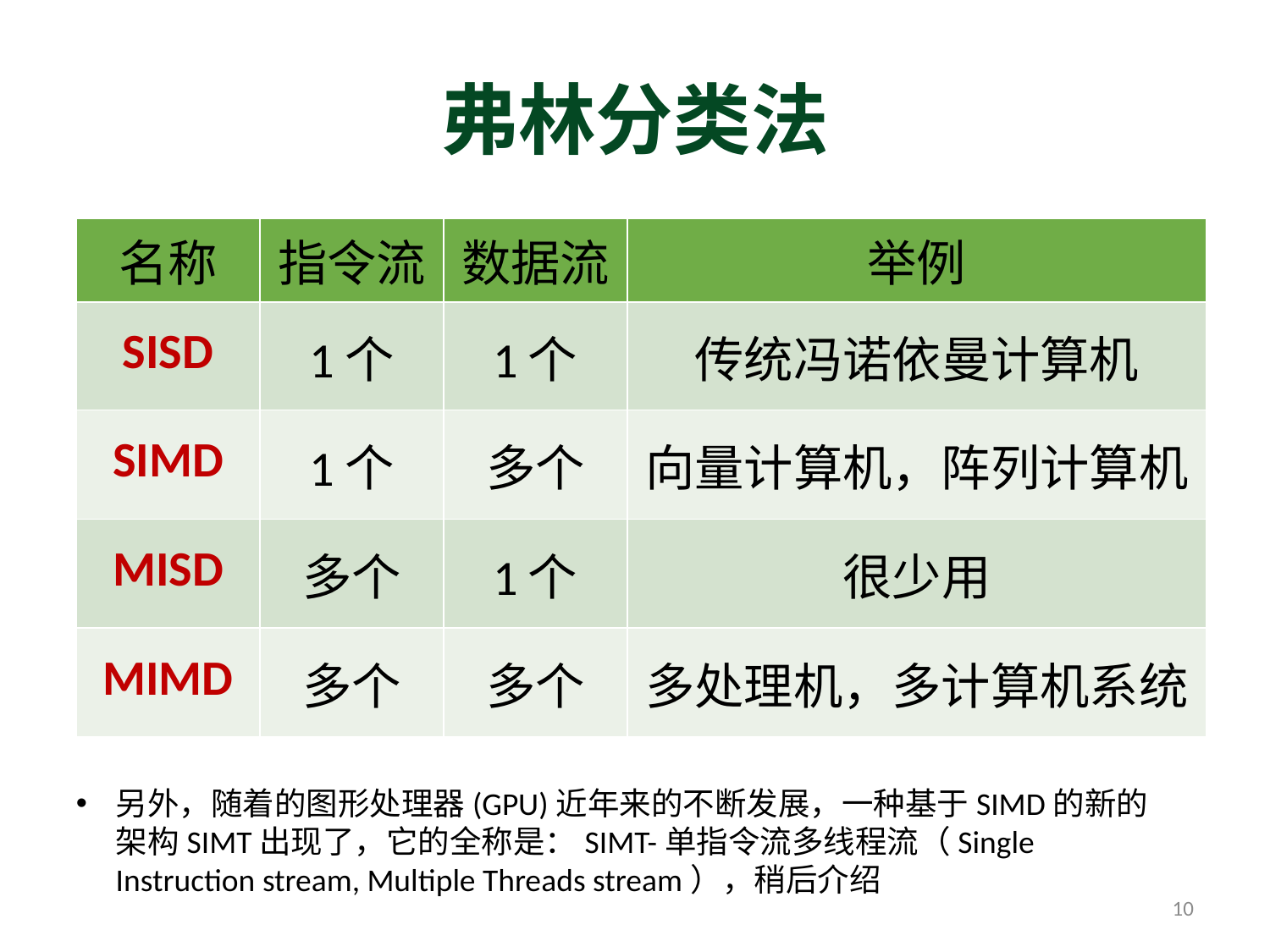

# 弗林分类法
| 名称 | 指令流 | 数据流 | 举例 |
| --- | --- | --- | --- |
| SISD | 1个 | 1个 | 传统冯诺依曼计算机 |
| SIMD | 1个 | 多个 | 向量计算机，阵列计算机 |
| MISD | 多个 | 1个 | 很少用 |
| MIMD | 多个 | 多个 | 多处理机，多计算机系统 |
另外，随着的图形处理器(GPU)近年来的不断发展，一种基于SIMD的新的架构SIMT出现了，它的全称是：SIMT-单指令流多线程流（Single Instruction stream, Multiple Threads stream），稍后介绍
10